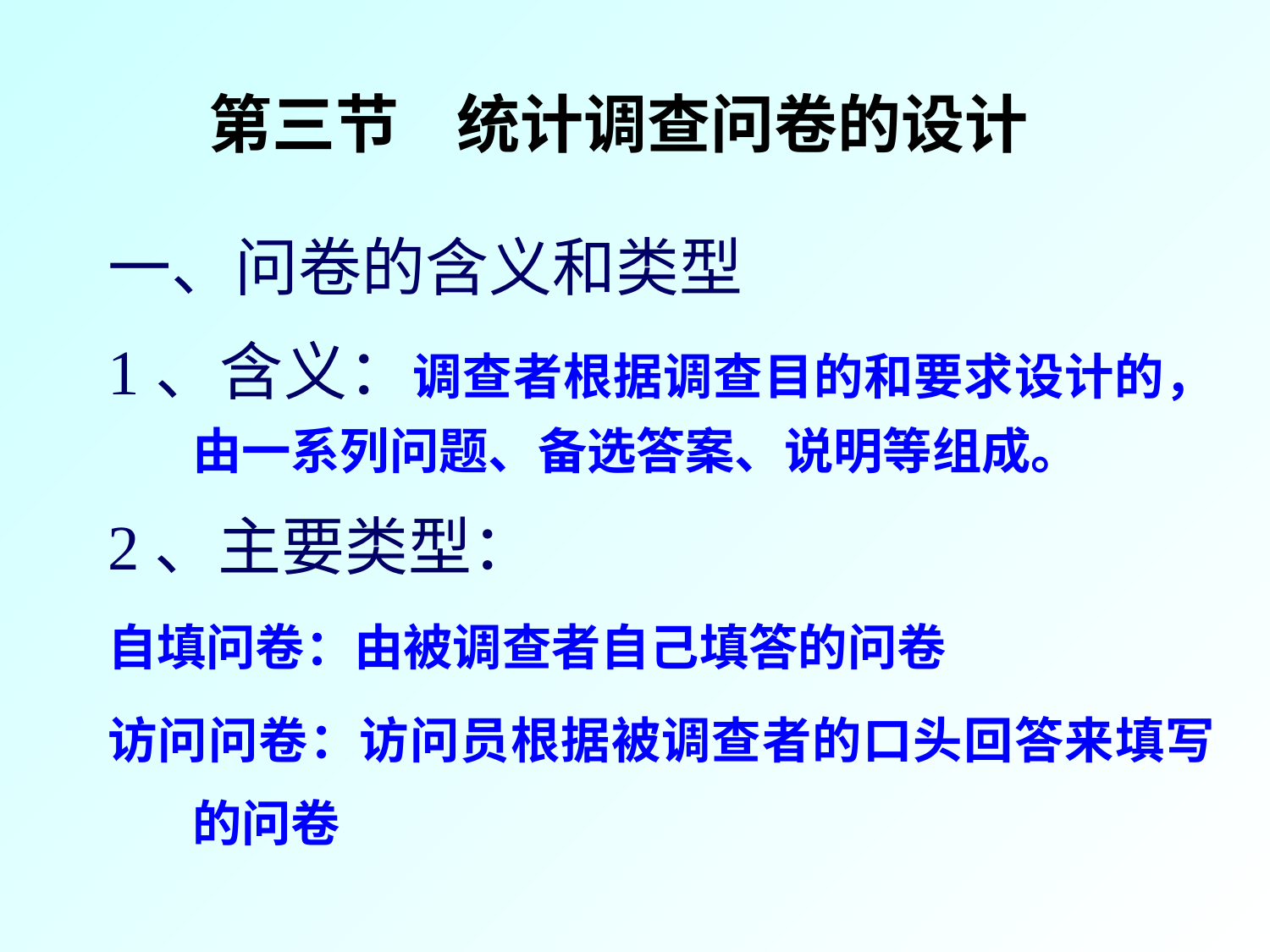

# 第三节    统计调查问卷的设计
一、问卷的含义和类型
1、含义：调查者根据调查目的和要求设计的，由一系列问题、备选答案、说明等组成。
2、主要类型：
自填问卷：由被调查者自己填答的问卷
访问问卷：访问员根据被调查者的口头回答来填写的问卷